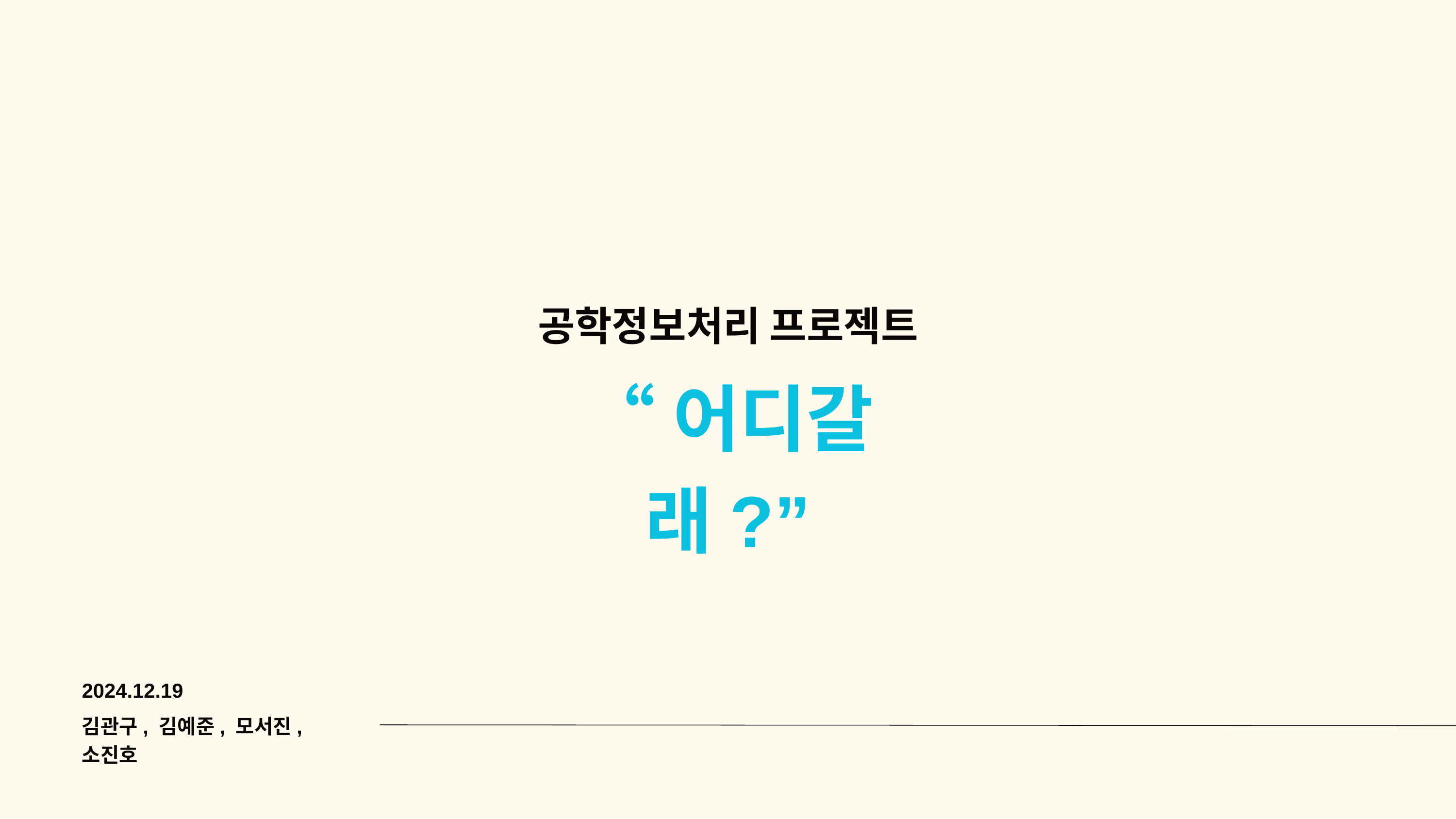

공학정보처리 프로젝트
“어디갈래?”
2024.12.19
김관구, 김예준, 모서진, 소진호